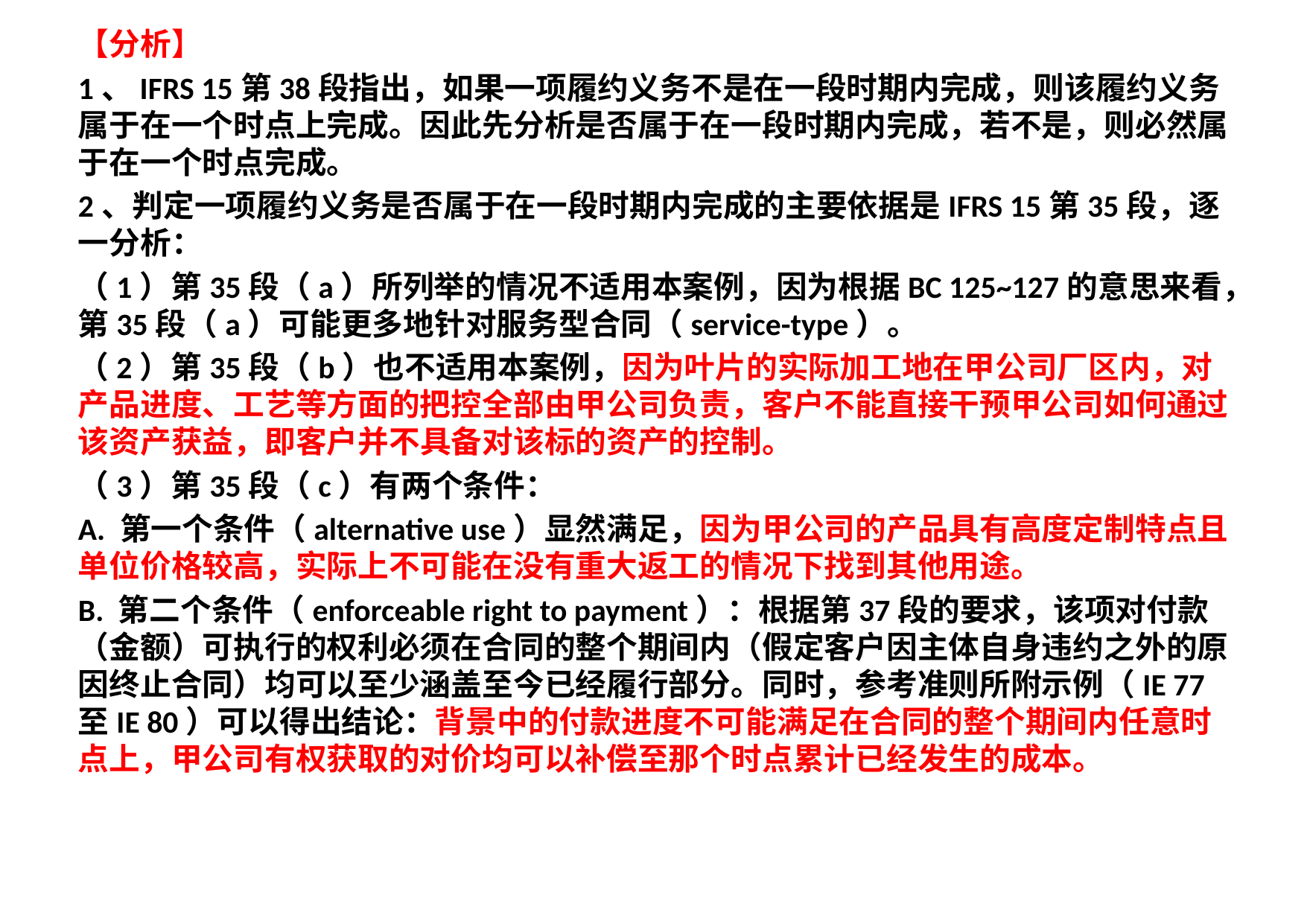

【分析】
1、IFRS 15第38段指出，如果一项履约义务不是在一段时期内完成，则该履约义务属于在一个时点上完成。因此先分析是否属于在一段时期内完成，若不是，则必然属于在一个时点完成。
2、判定一项履约义务是否属于在一段时期内完成的主要依据是IFRS 15第35段，逐一分析：
（1）第35段（a）所列举的情况不适用本案例，因为根据BC 125~127的意思来看，第35段（a）可能更多地针对服务型合同（service-type）。
（2）第35段（b）也不适用本案例，因为叶片的实际加工地在甲公司厂区内，对产品进度、工艺等方面的把控全部由甲公司负责，客户不能直接干预甲公司如何通过该资产获益，即客户并不具备对该标的资产的控制。
（3）第35段（c）有两个条件：
A. 第一个条件（alternative use）显然满足，因为甲公司的产品具有高度定制特点且单位价格较高，实际上不可能在没有重大返工的情况下找到其他用途。
B. 第二个条件（enforceable right to payment）：根据第37段的要求，该项对付款（金额）可执行的权利必须在合同的整个期间内（假定客户因主体自身违约之外的原因终止合同）均可以至少涵盖至今已经履行部分。同时，参考准则所附示例（IE 77至IE 80）可以得出结论：背景中的付款进度不可能满足在合同的整个期间内任意时点上，甲公司有权获取的对价均可以补偿至那个时点累计已经发生的成本。
64